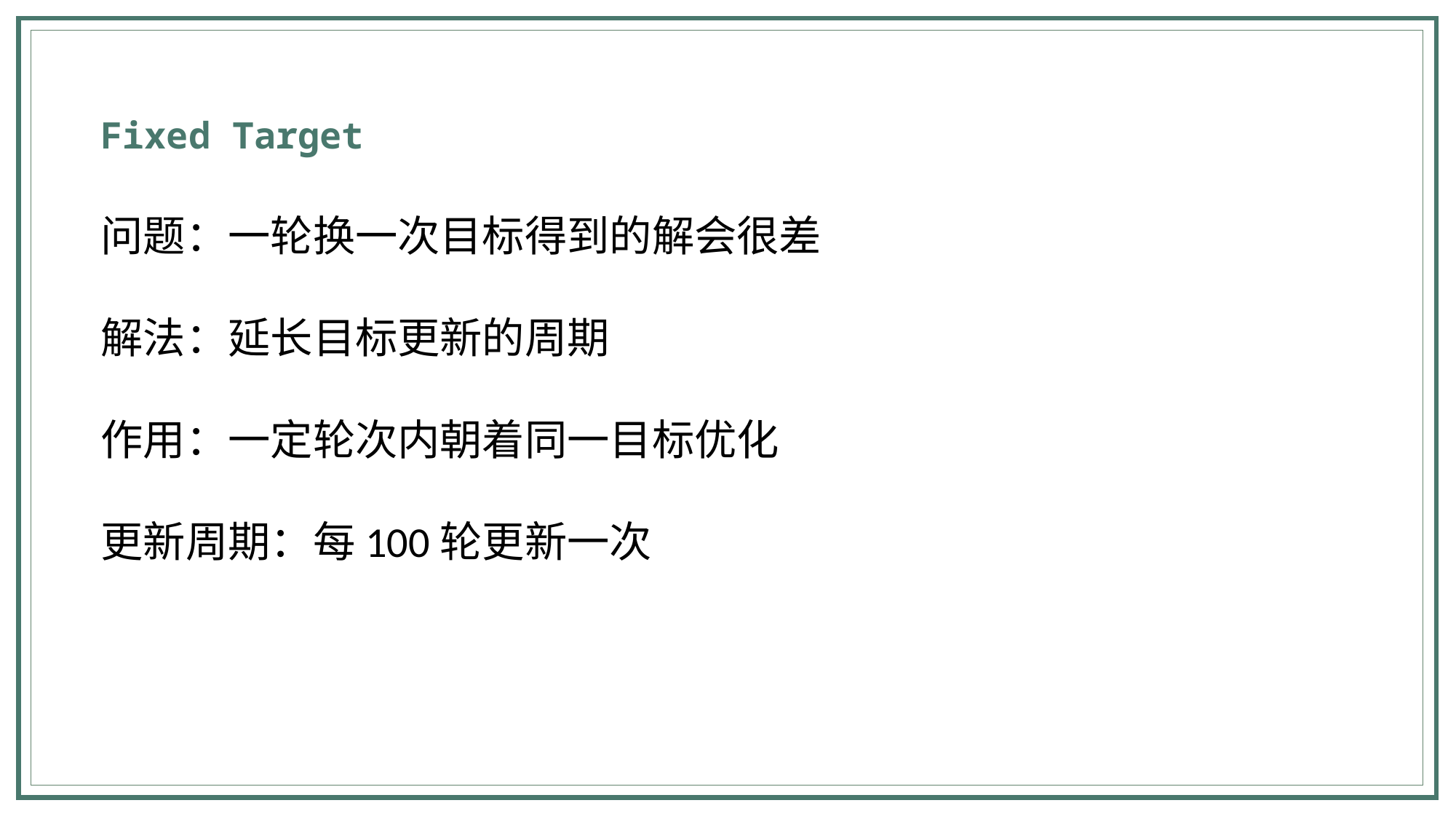

Fixed Target
问题：一轮换一次目标得到的解会很差

解法：延长目标更新的周期

作用：一定轮次内朝着同一目标优化

更新周期：每100轮更新一次